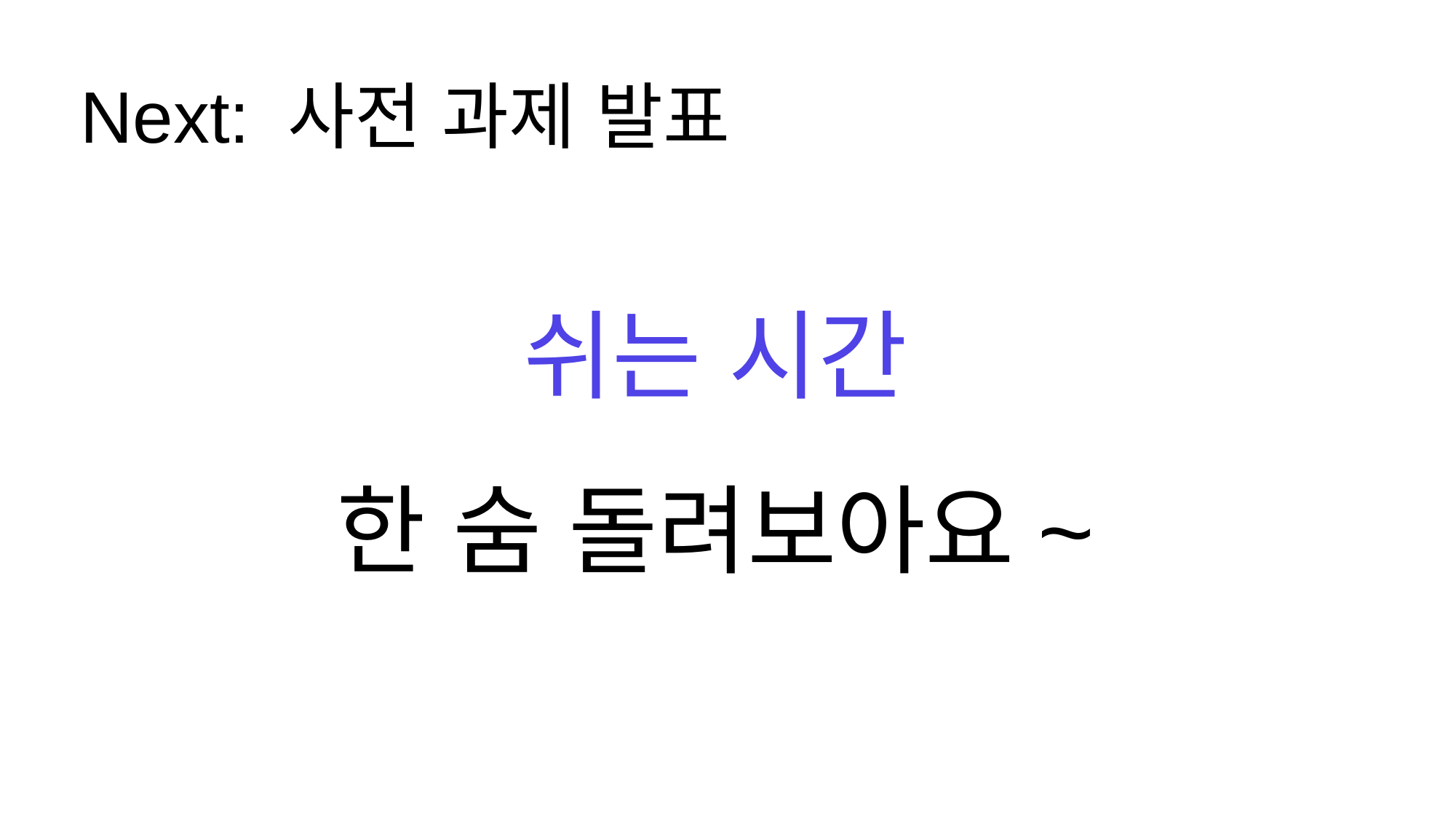

Next: 사전 과제 발표
쉬는 시간
한 숨 돌려보아요~